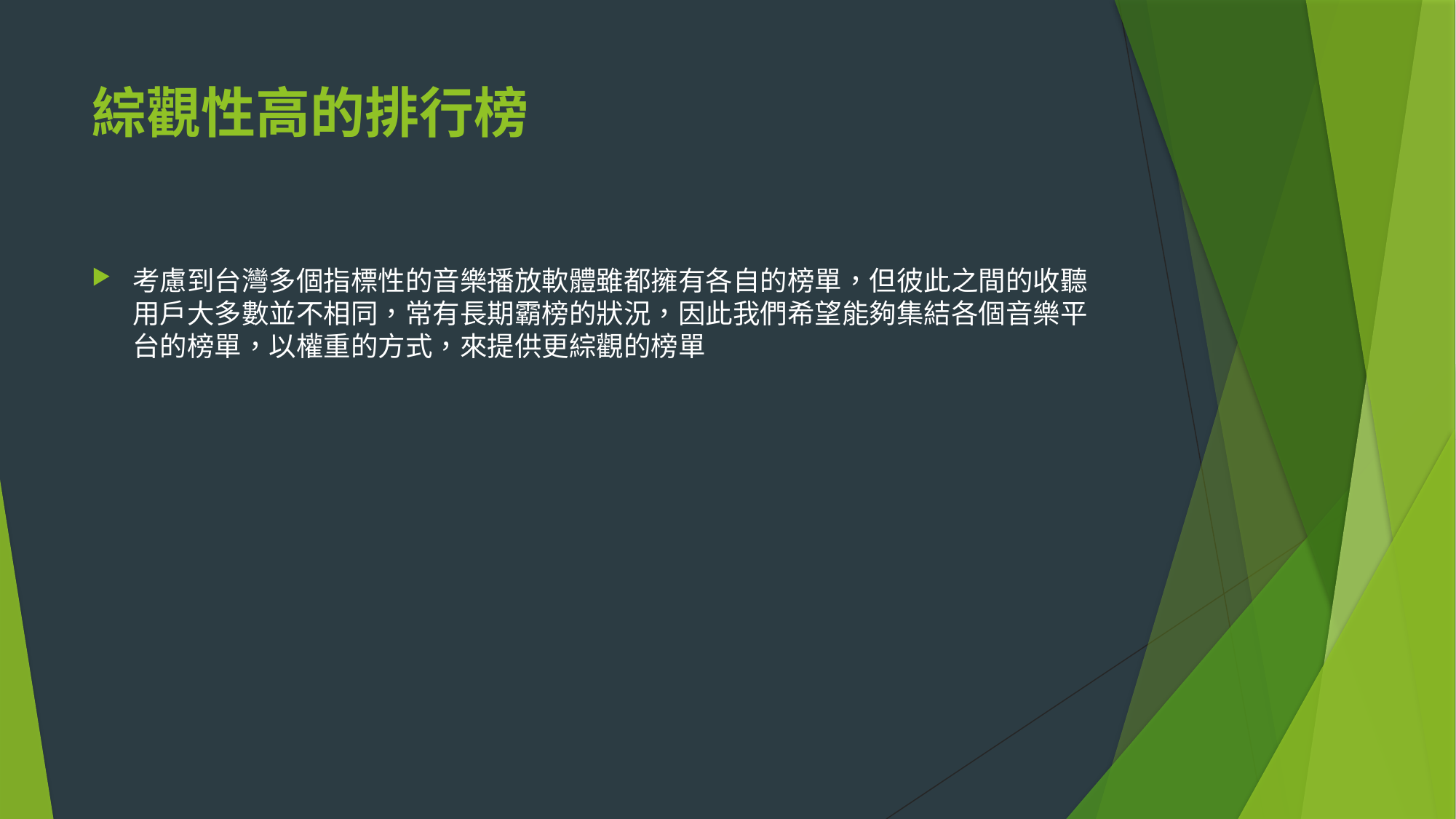

# 綜觀性高的排行榜
考慮到台灣多個指標性的音樂播放軟體雖都擁有各自的榜單，但彼此之間的收聽用戶大多數並不相同，常有長期霸榜的狀況，因此我們希望能夠集結各個音樂平台的榜單，以權重的方式，來提供更綜觀的榜單